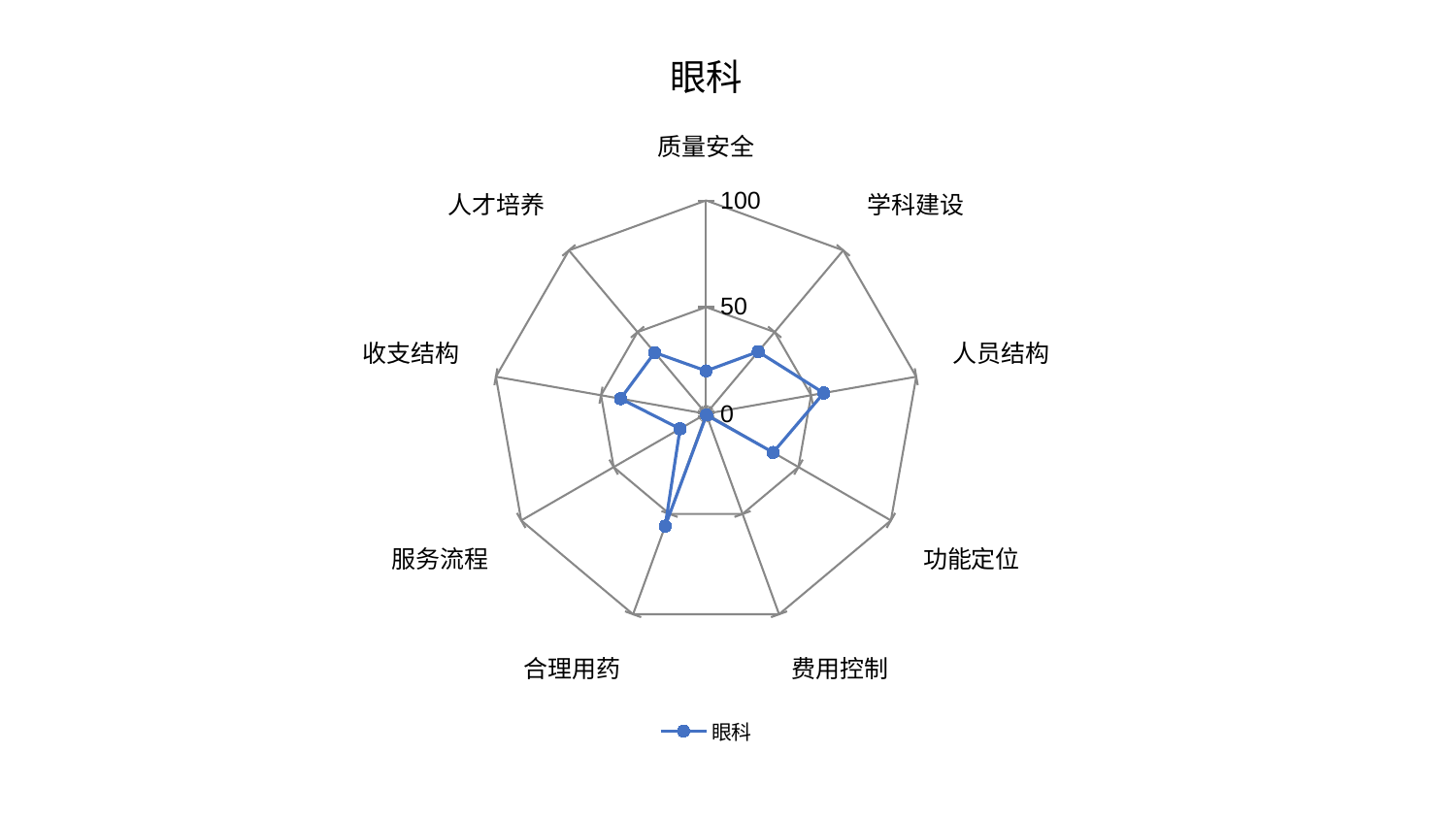

### Chart: 眼科

| Category | 眼科 |
|---|---|
| 质量安全 | 20.109213151793536 |
| 学科建设 | 38.0180266226959 |
| 人员结构 | 55.97865295115445 |
| 功能定位 | 36.26884309356795 |
| 费用控制 | 0.6617257220590561 |
| 合理用药 | 56.05590183311726 |
| 服务流程 | 14.108853376026078 |
| 收支结构 | 40.68952328683714 |
| 人才培养 | 37.46857174183109 |
88